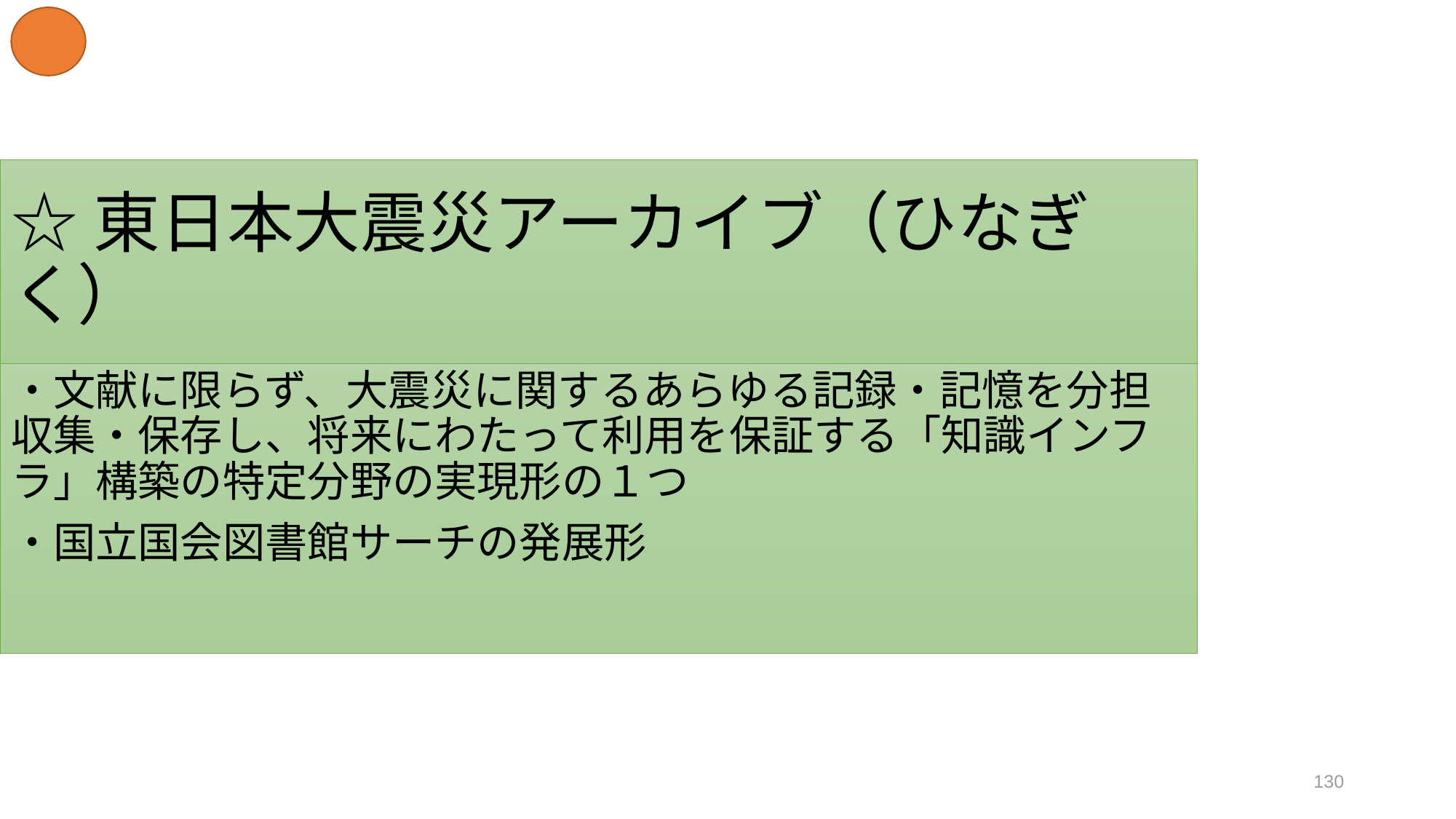

# ☆東日本大震災アーカイブ（ひなぎく）
・文献に限らず、大震災に関するあらゆる記録・記憶を分担収集・保存し、将来にわたって利用を保証する「知識インフラ」構築の特定分野の実現形の１つ
・国立国会図書館サーチの発展形

130